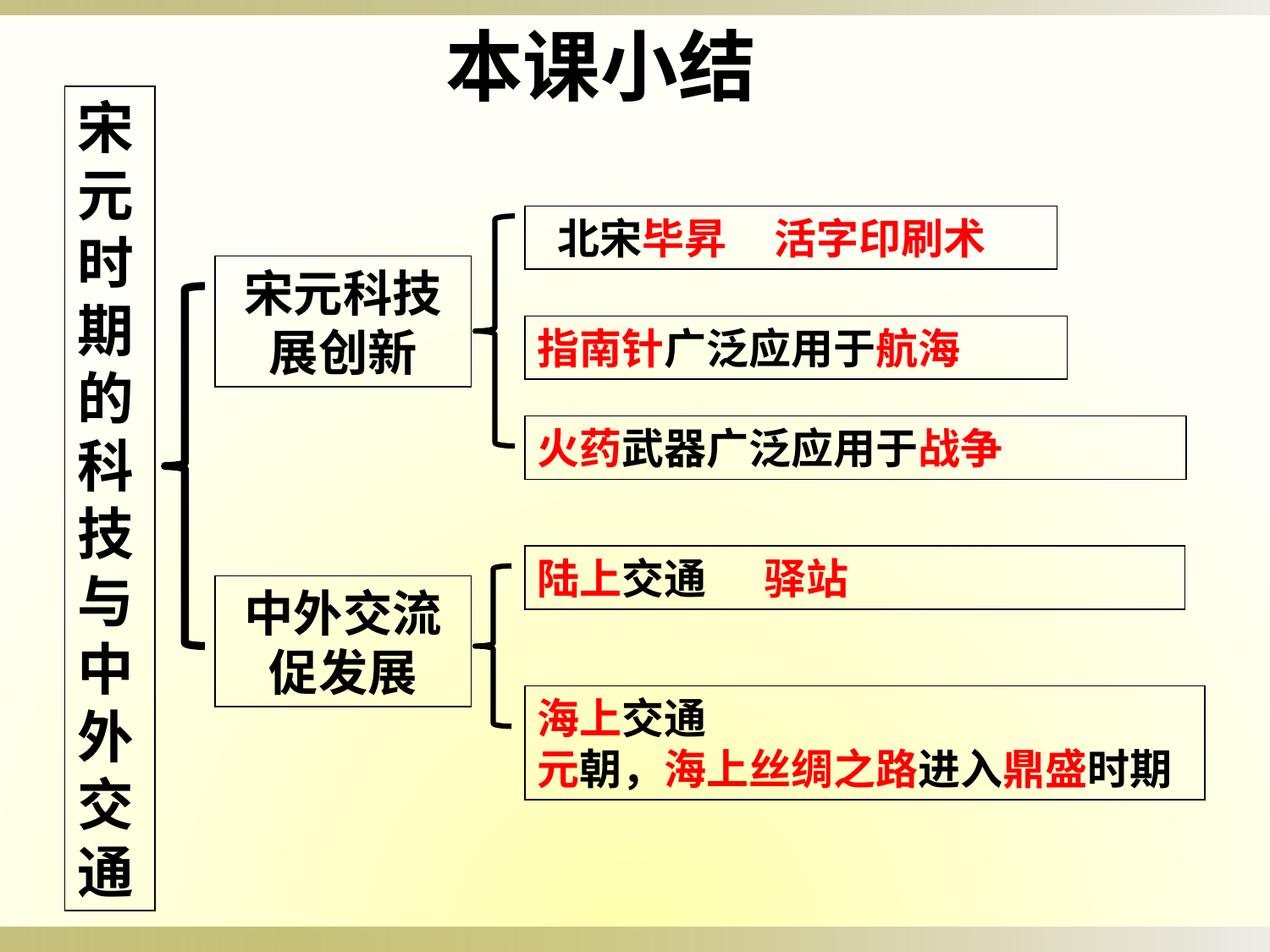

本课小结
宋元
时期的科技
与中外交通
 北宋毕昇     活字印刷术

宋元科技展创新

指南针广泛应用于航海
火药武器广泛应用于战争
陆上交通      驿站

中外交流促发展
海上交通
元朝，海上丝绸之路进入鼎盛时期